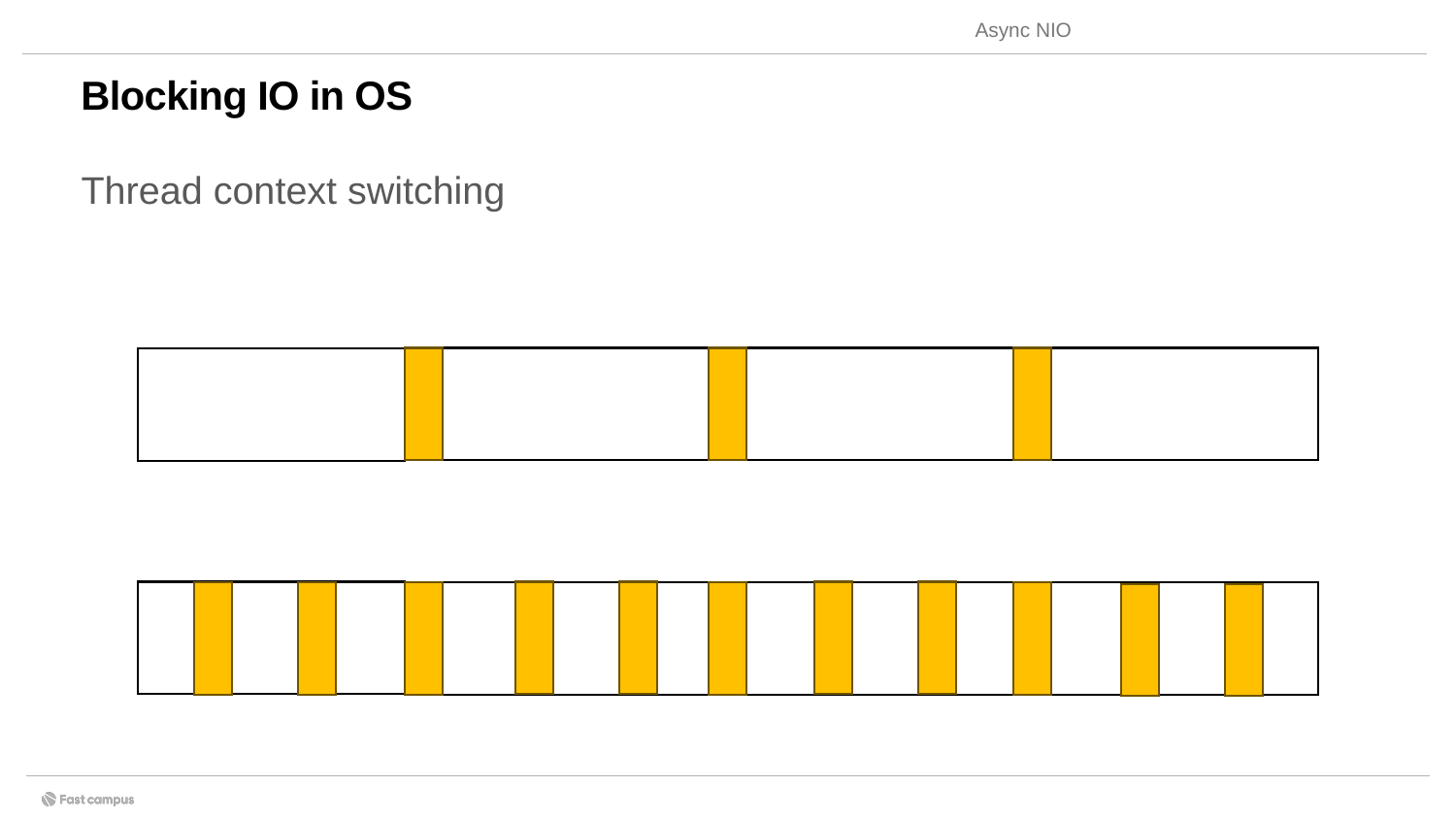

Async NIO
# Blocking IO in OS
2.
비동기 호출이란 ?
Thread context switching